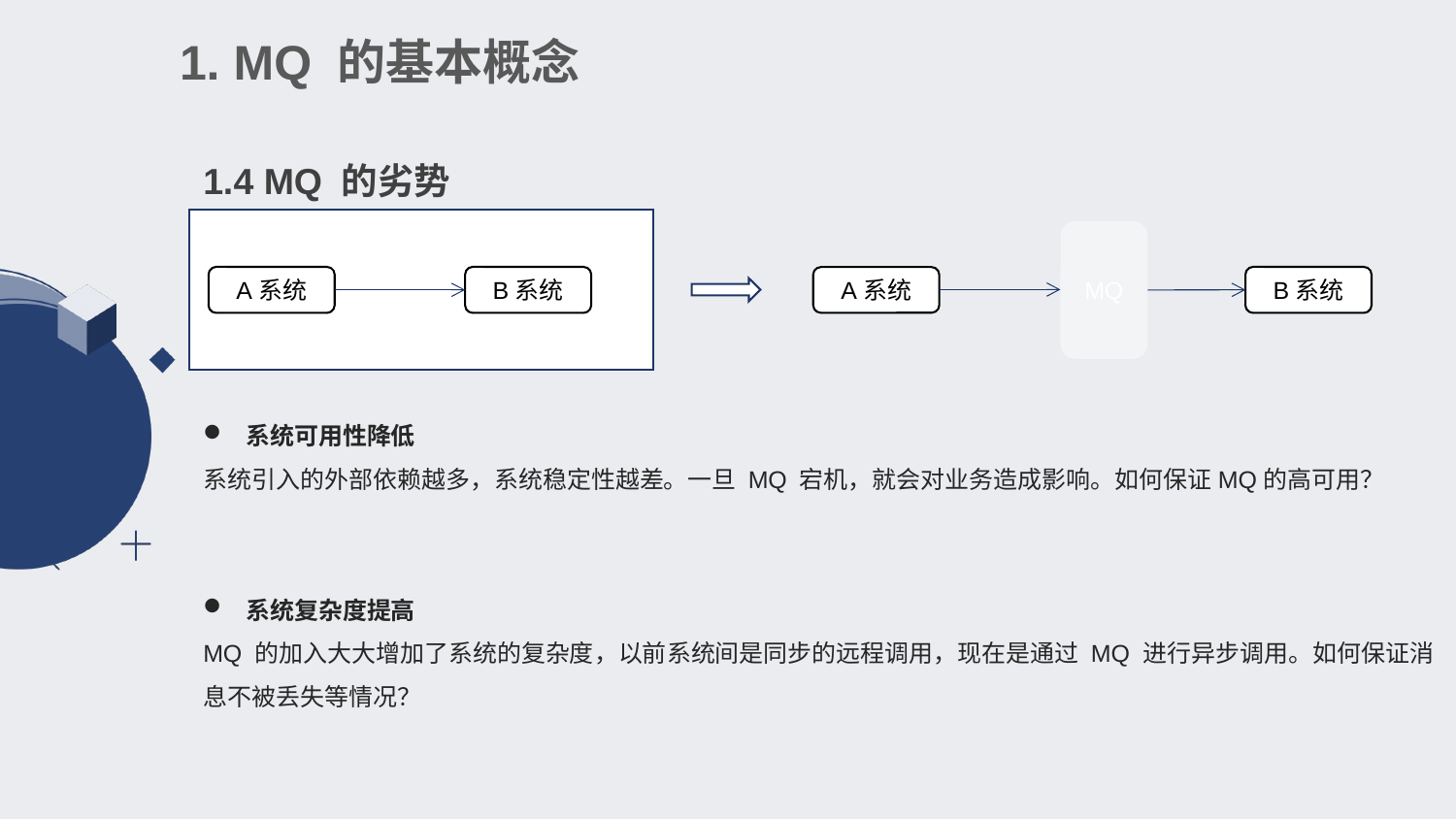

1. MQ 的基本概念
1.4 MQ 的劣势

MQ
A系统
B系统
B系统
A系统

系统可用性降低
系统引入的外部依赖越多，系统稳定性越差。一旦 MQ 宕机，就会对业务造成影响。如何保证MQ的高可用？

系统复杂度提高
MQ 的加入大大增加了系统的复杂度，以前系统间是同步的远程调用，现在是通过 MQ 进行异步调用。如何保证消息不被丢失等情况？